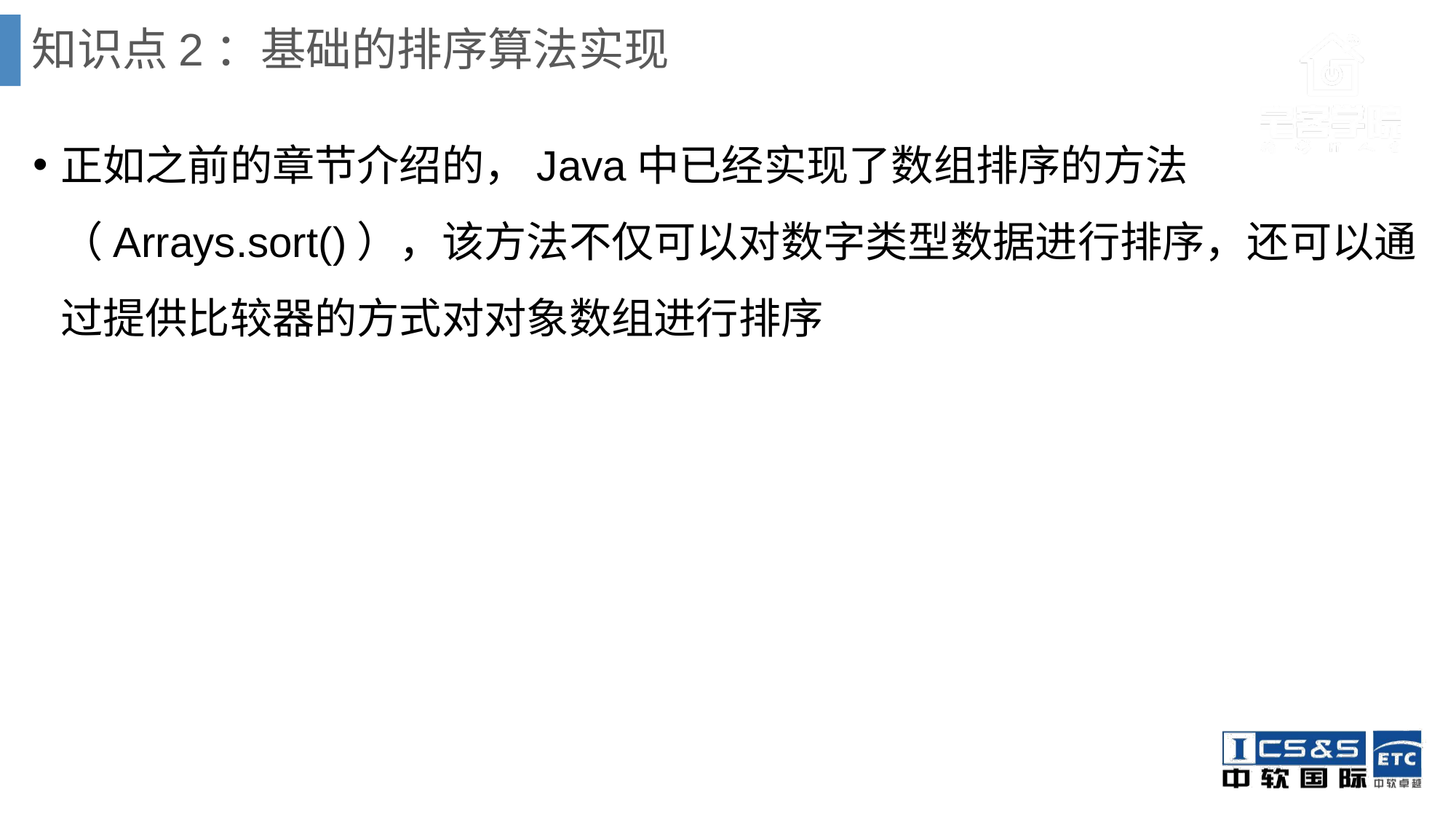

# 知识点2：基础的排序算法实现
正如之前的章节介绍的，Java中已经实现了数组排序的方法（Arrays.sort()），该方法不仅可以对数字类型数据进行排序，还可以通过提供比较器的方式对对象数组进行排序